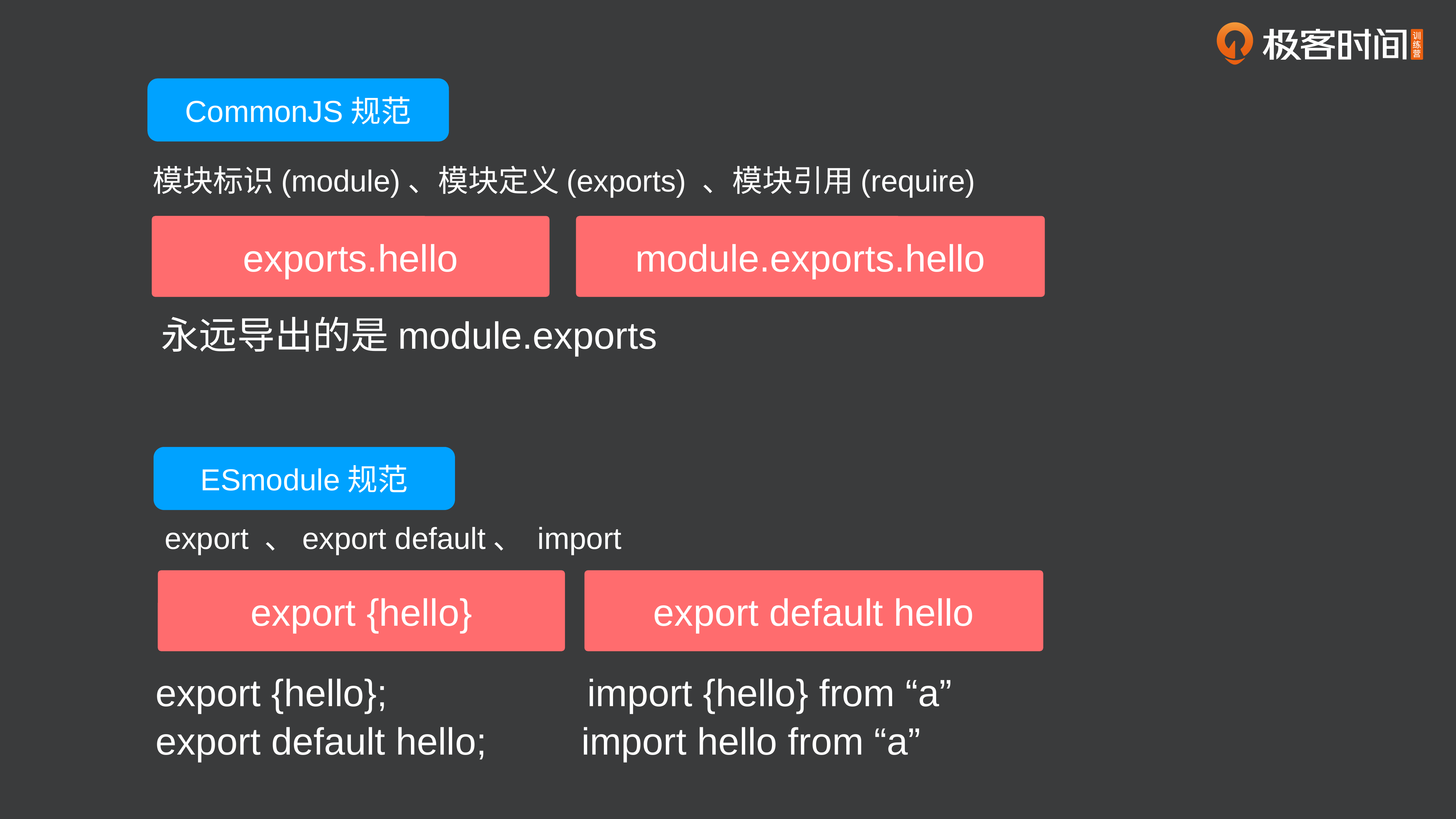

CommonJS规范
模块标识(module)、模块定义(exports) 、模块引用(require)

module.exports.hello
exports.hello
永远导出的是module.exports
ESmodule规范
export 、export default、 import
export {hello}
export default hello
export {hello};                   import {hello} from “a”
export default hello;         import hello from “a”